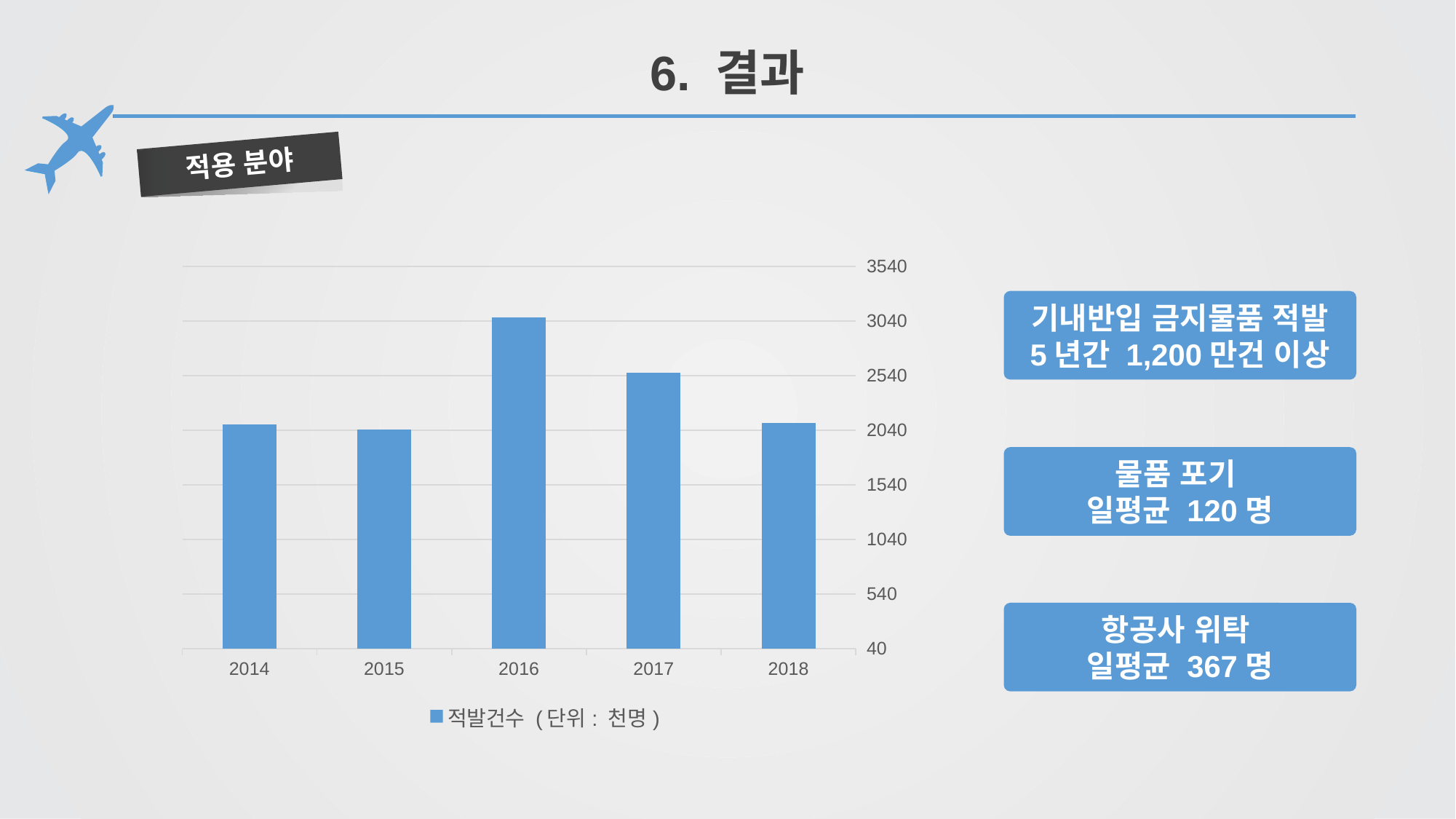

# 6. 결과

적용 분야

### Chart

| Category | 적발건수 (단위: 천명) |
|---|---|
| 2014 | 2093.0 |
| 2015 | 2048.0 |
| 2016 | 3072.0 |
| 2017 | 2569.0 |
| 2018 | 2104.0 |
기내반입 금지물품 적발
5년간 1,200만건 이상
물품 포기
일평균 120명
항공사 위탁
일평균 367명